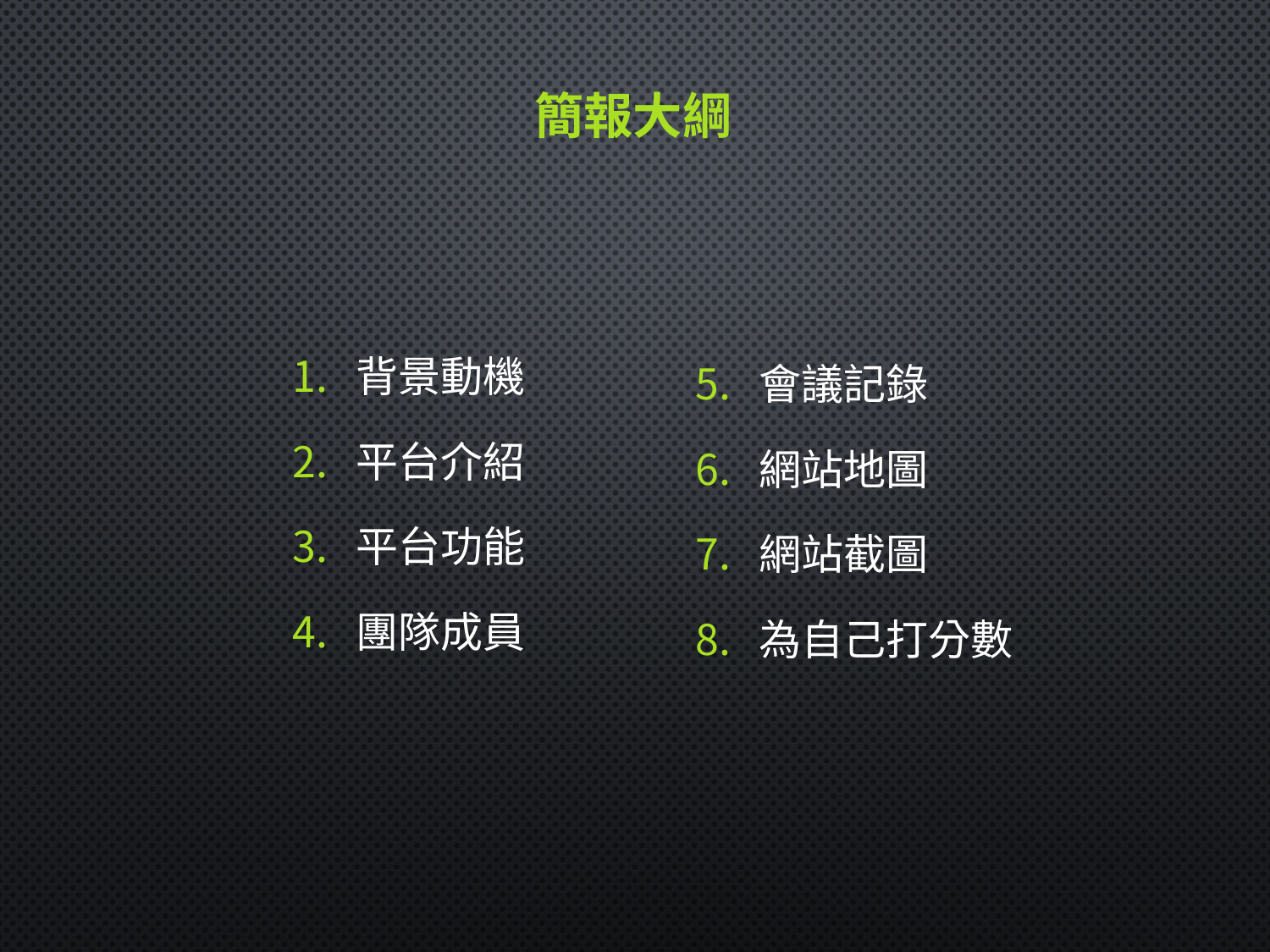

簡報大綱
背景動機
平台介紹
平台功能
團隊成員
會議記錄
網站地圖
網站截圖
為自己打分數